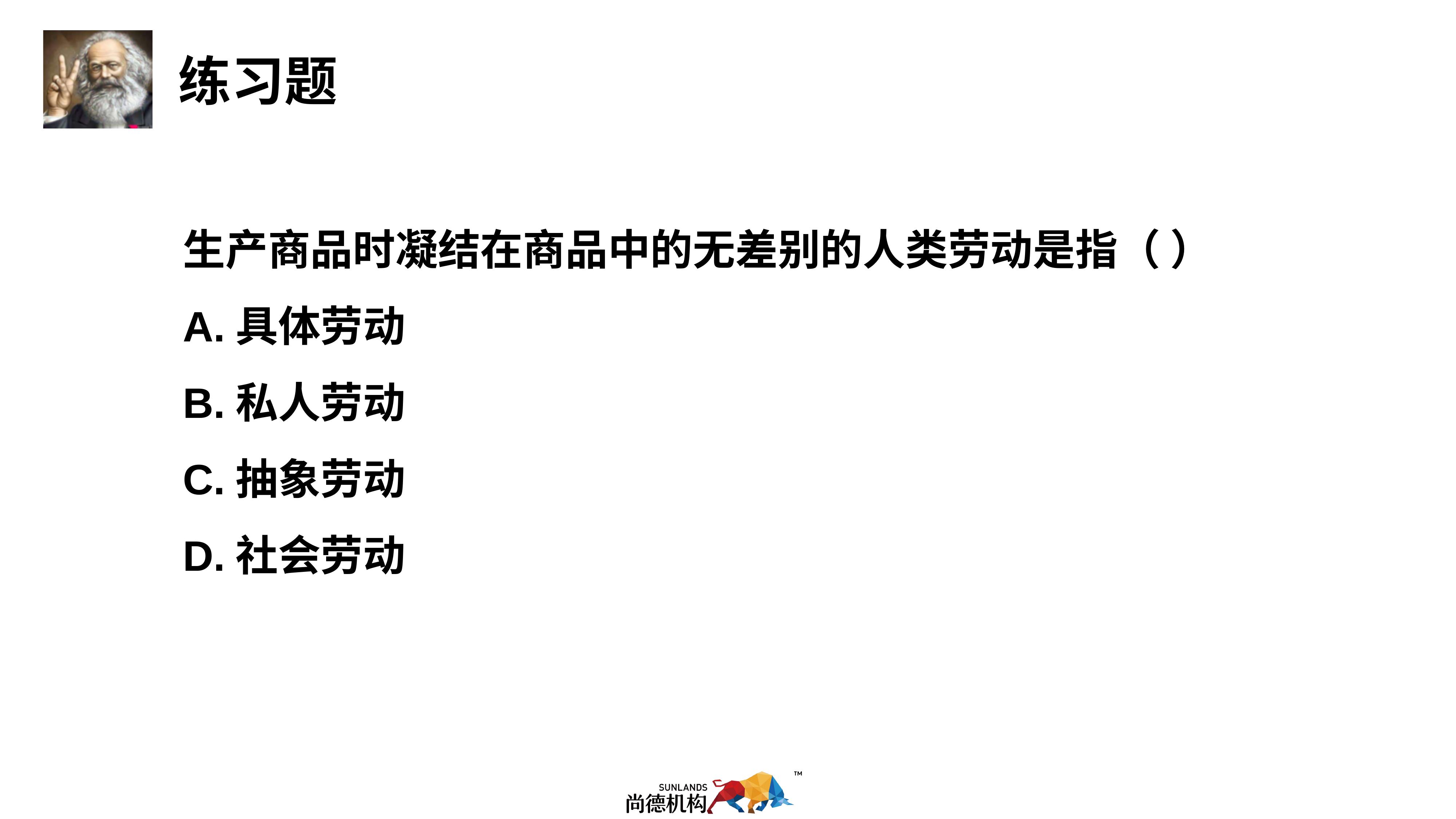

生产商品时凝结在商品中的无差别的人类劳动是指（ ）
A.具体劳动
B.私人劳动
C.抽象劳动
D.社会劳动